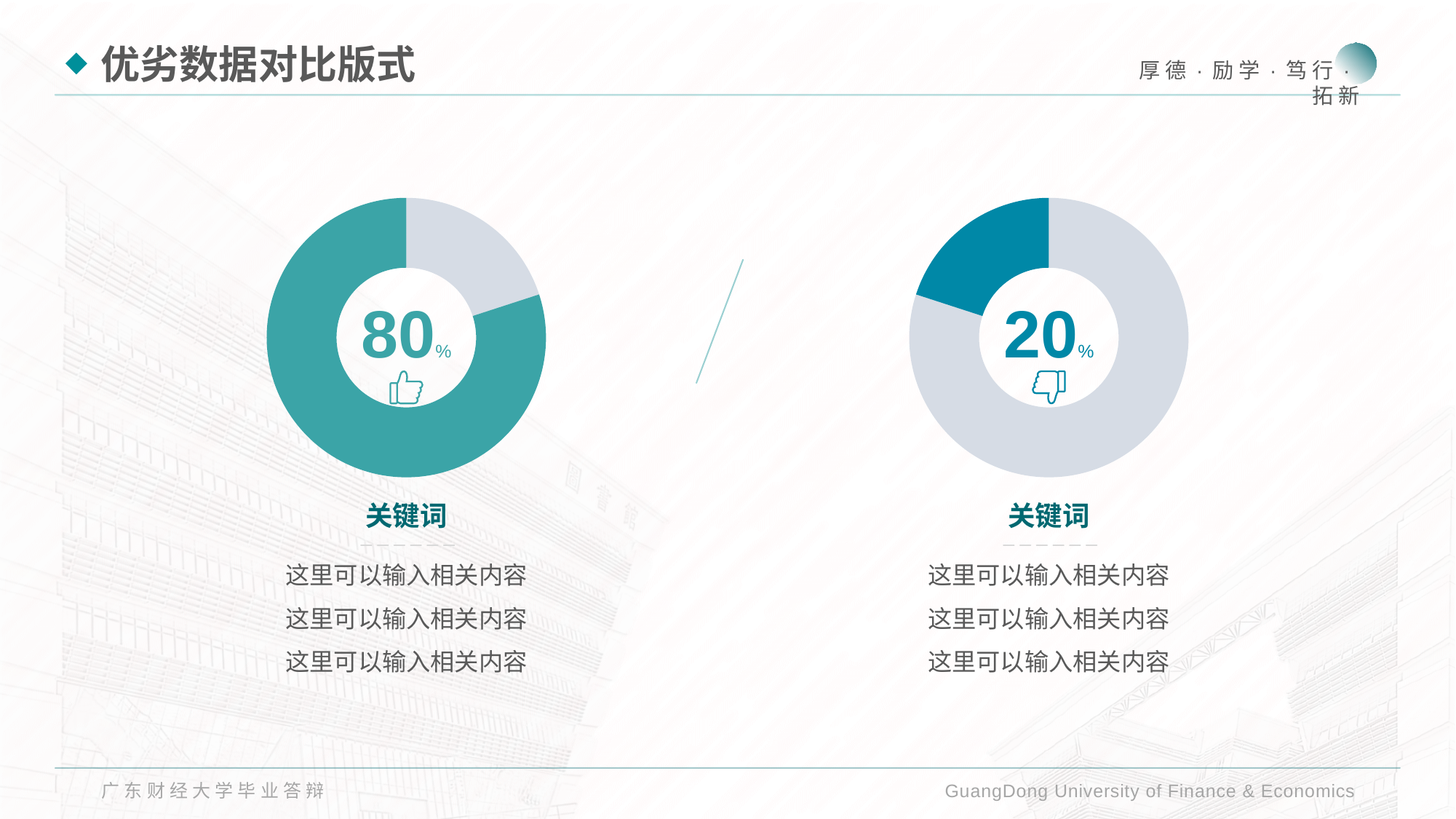

优劣数据对比版式

### Chart

| Category | 列1 |
|---|---|
| 类别一 | 0.2 |
| 类别二 | 0.8 |

### Chart

| Category | 列1 |
|---|---|
| 类别一 | 0.8 |
| 类别二 | 0.2 |
80%
20%

关键词
关键词
这里可以输入相关内容这里可以输入相关内容这里可以输入相关内容
这里可以输入相关内容这里可以输入相关内容这里可以输入相关内容